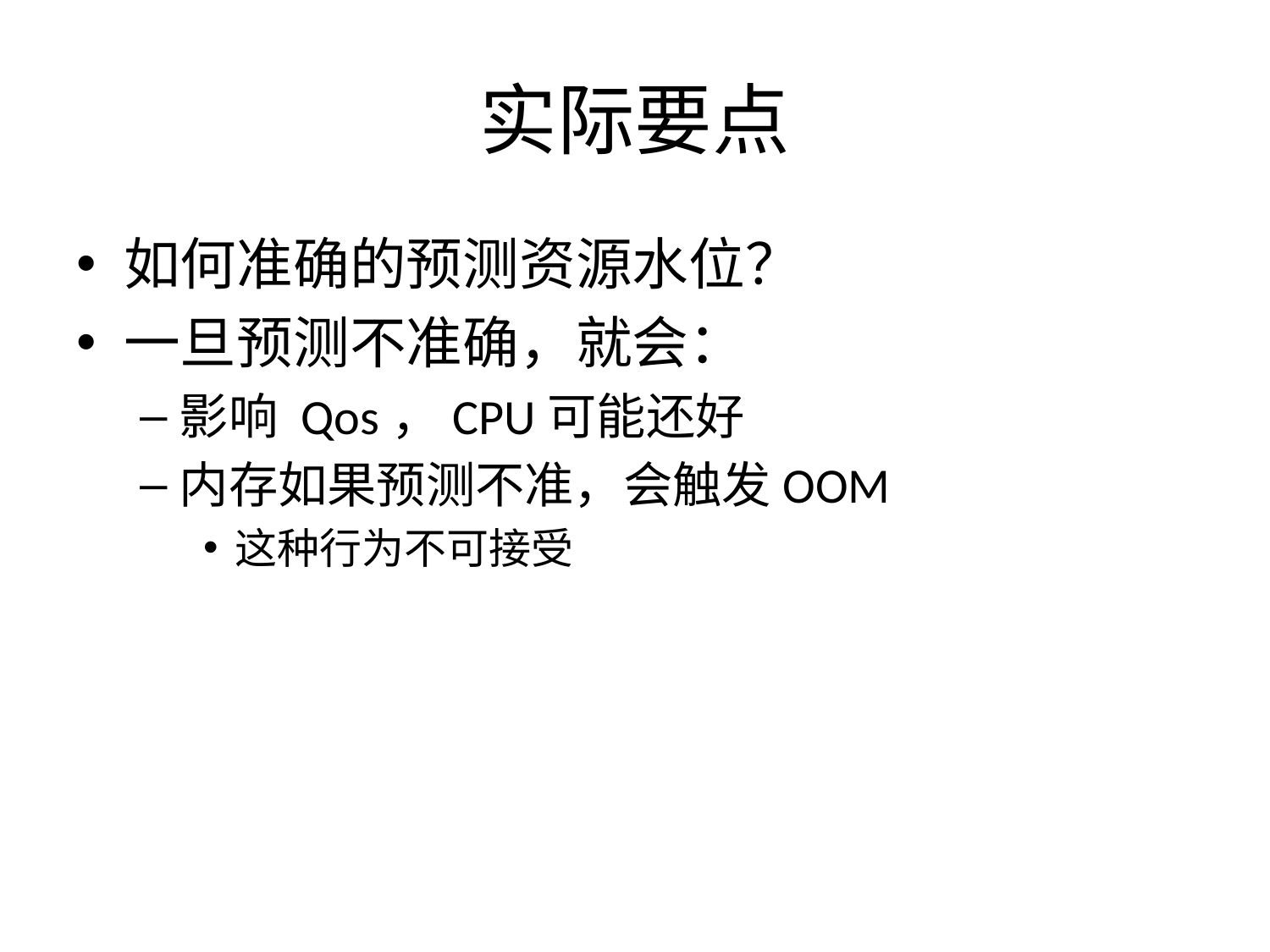

# 实际要点
如何准确的预测资源水位？
一旦预测不准确，就会：
影响 Qos，CPU可能还好
内存如果预测不准，会触发OOM
这种行为不可接受